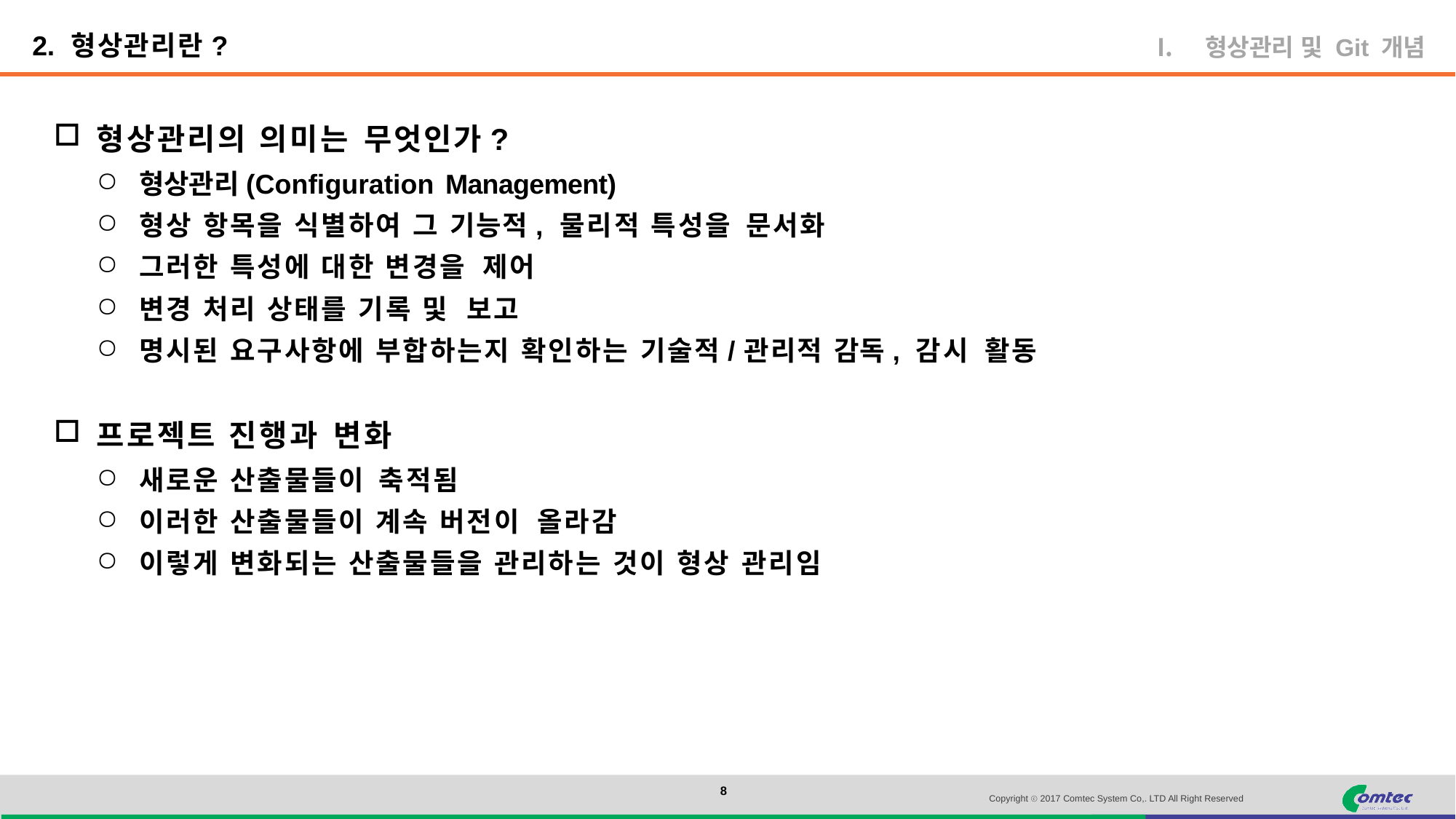

2. 형상관리란?
형상관리 및 Git 개념
형상관리의 의미는 무엇인가?
형상관리(Configuration Management)
형상 항목을 식별하여 그 기능적, 물리적 특성을 문서화
그러한 특성에 대한 변경을 제어
변경 처리 상태를 기록 및 보고
명시된 요구사항에 부합하는지 확인하는 기술적/관리적 감독, 감시 활동

프로젝트 진행과 변화
새로운 산출물들이 축적됨
이러한 산출물들이 계속 버전이 올라감
이렇게 변화되는 산출물들을 관리하는 것이 형상 관리임